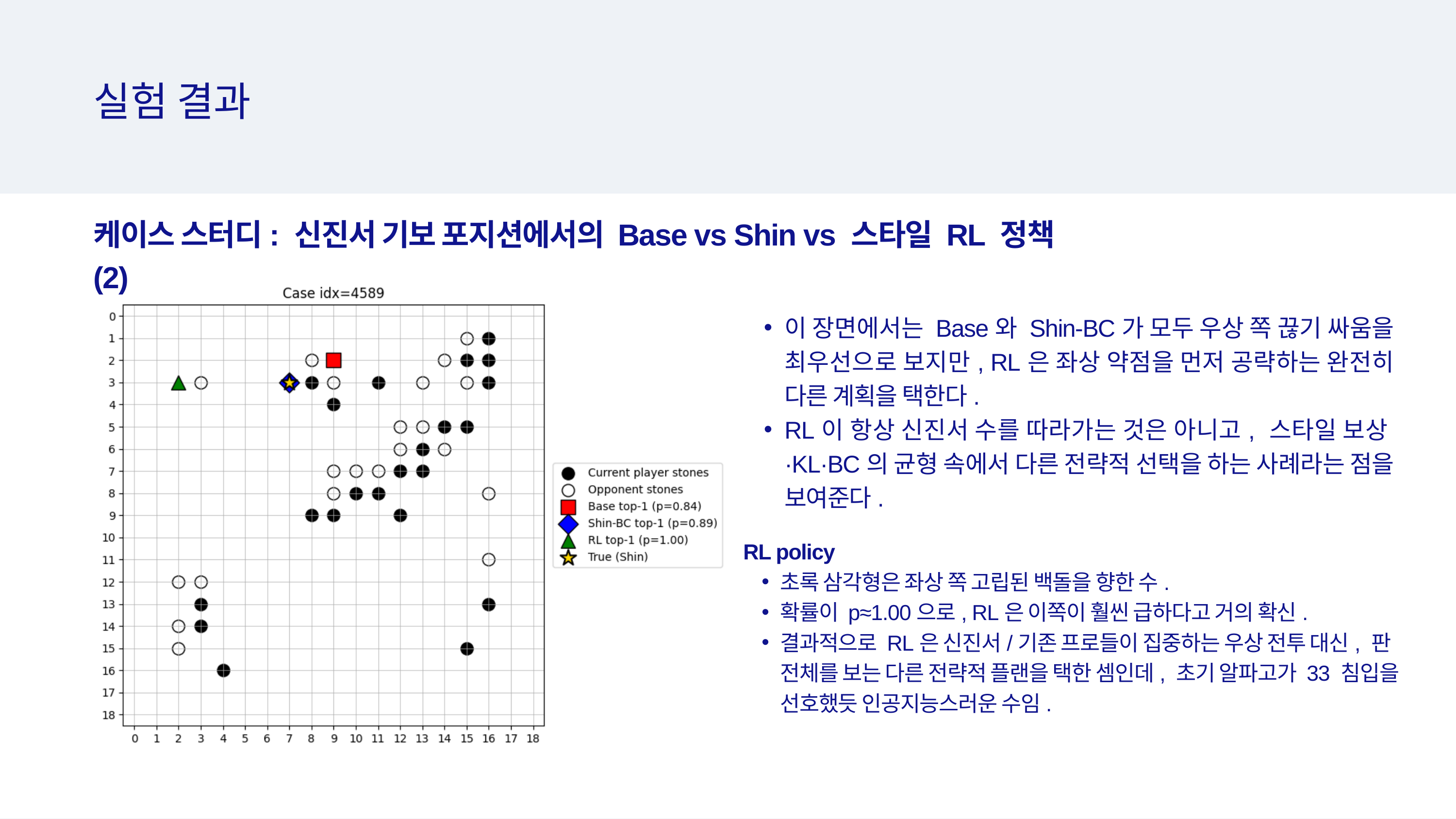

실험 결과

케이스 스터디: 신진서 기보 포지션에서의 Base vs Shin vs 스타일 RL 정책 (2)

이 장면에서는 Base와 Shin-BC가 모두 우상 쪽 끊기 싸움을 최우선으로 보지만, RL은 좌상 약점을 먼저 공략하는 완전히 다른 계획을 택한다.
RL이 항상 신진서 수를 따라가는 것은 아니고, 스타일 보상·KL·BC의 균형 속에서 다른 전략적 선택을 하는 사례라는 점을 보여준다.
RL policy
초록 삼각형은 좌상 쪽 고립된 백돌을 향한 수.
확률이 p≈1.00으로, RL은 이쪽이 훨씬 급하다고 거의 확신.
결과적으로 RL은 신진서/기존 프로들이 집중하는 우상 전투 대신, 판 전체를 보는 다른 전략적 플랜을 택한 셈인데, 초기 알파고가 33 침입을 선호했듯 인공지능스러운 수임.